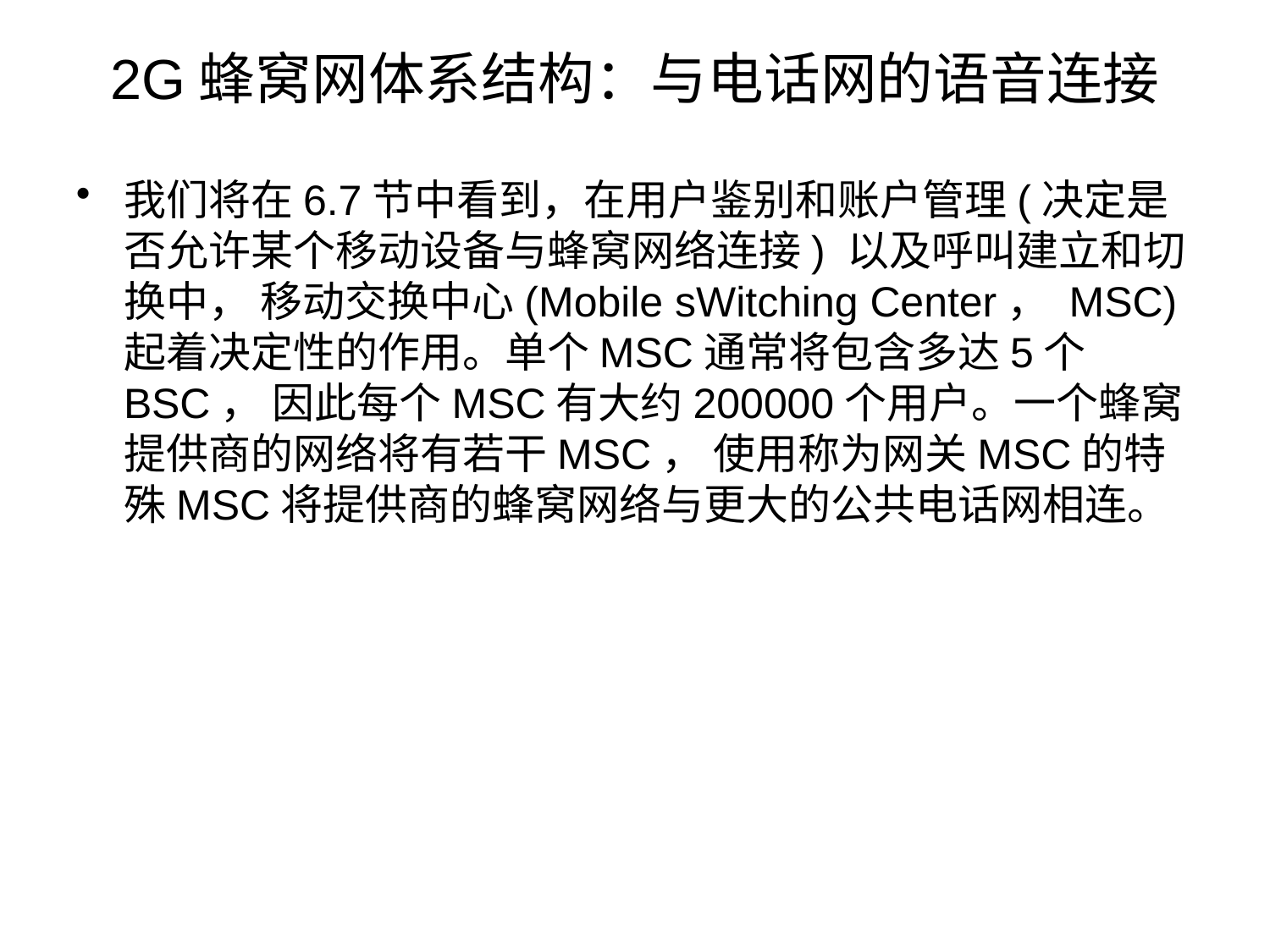

# 2G蜂窝网体系结构：与电话网的语音连接
我们将在6.7节中看到，在用户鉴别和账户管理(决定是否允许某个移动设备与蜂窝网络连接) 以及呼叫建立和切换中， 移动交换中心(Mobile sWitching Center， MSC) 起着决定性的作用。单个MSC通常将包含多达5个BSC， 因此每个MSC有大约200000个用户。一个蜂窝提供商的网络将有若干MSC， 使用称为网关MSC的特殊MSC将提供商的蜂窝网络与更大的公共电话网相连。